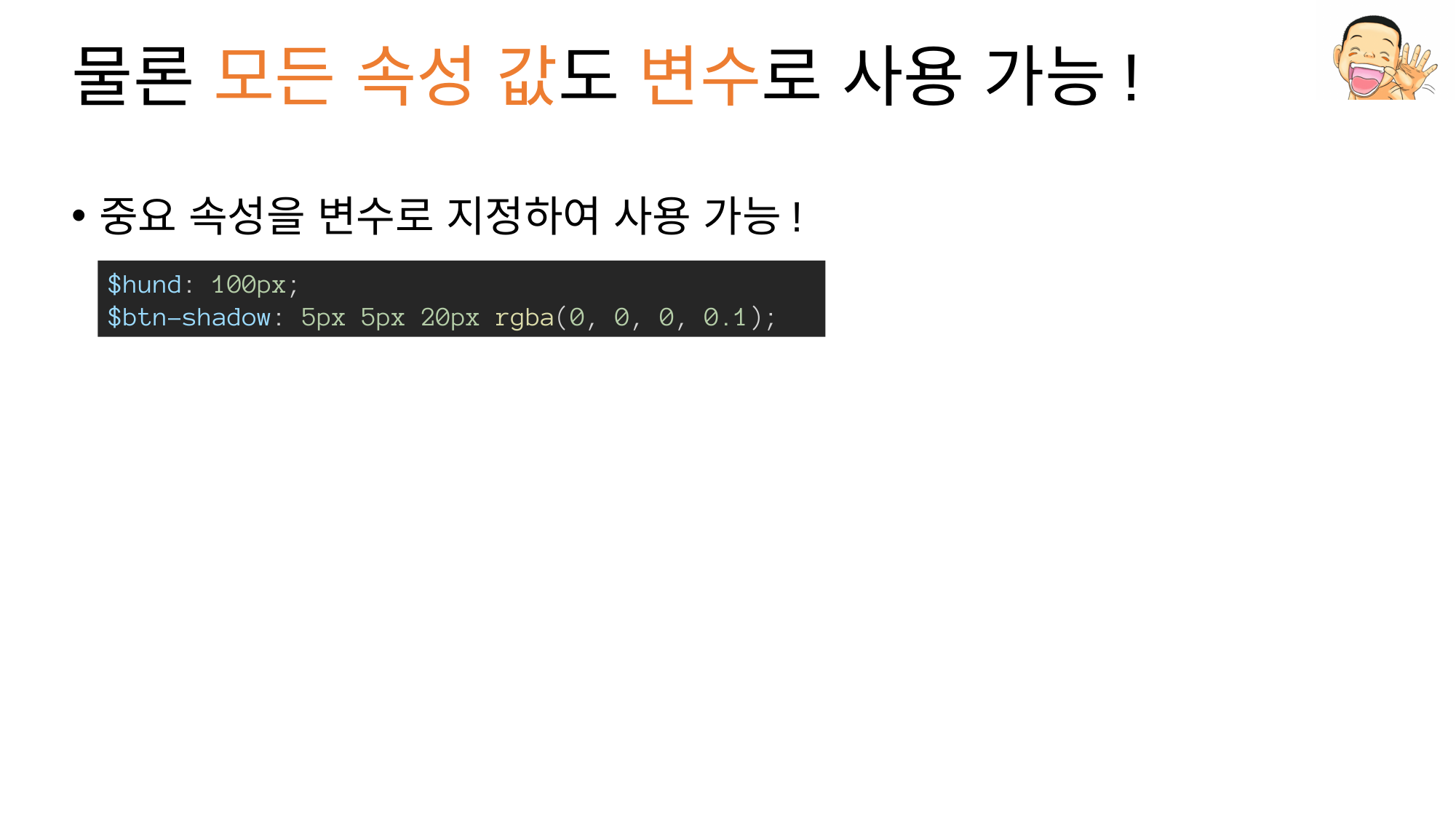

# 물론 모든 속성 값도 변수로 사용 가능!
중요 속성을 변수로 지정하여 사용 가능!
$hund: 100px;
$btn-shadow: 5px 5px 20px rgba(0, 0, 0, 0.1);